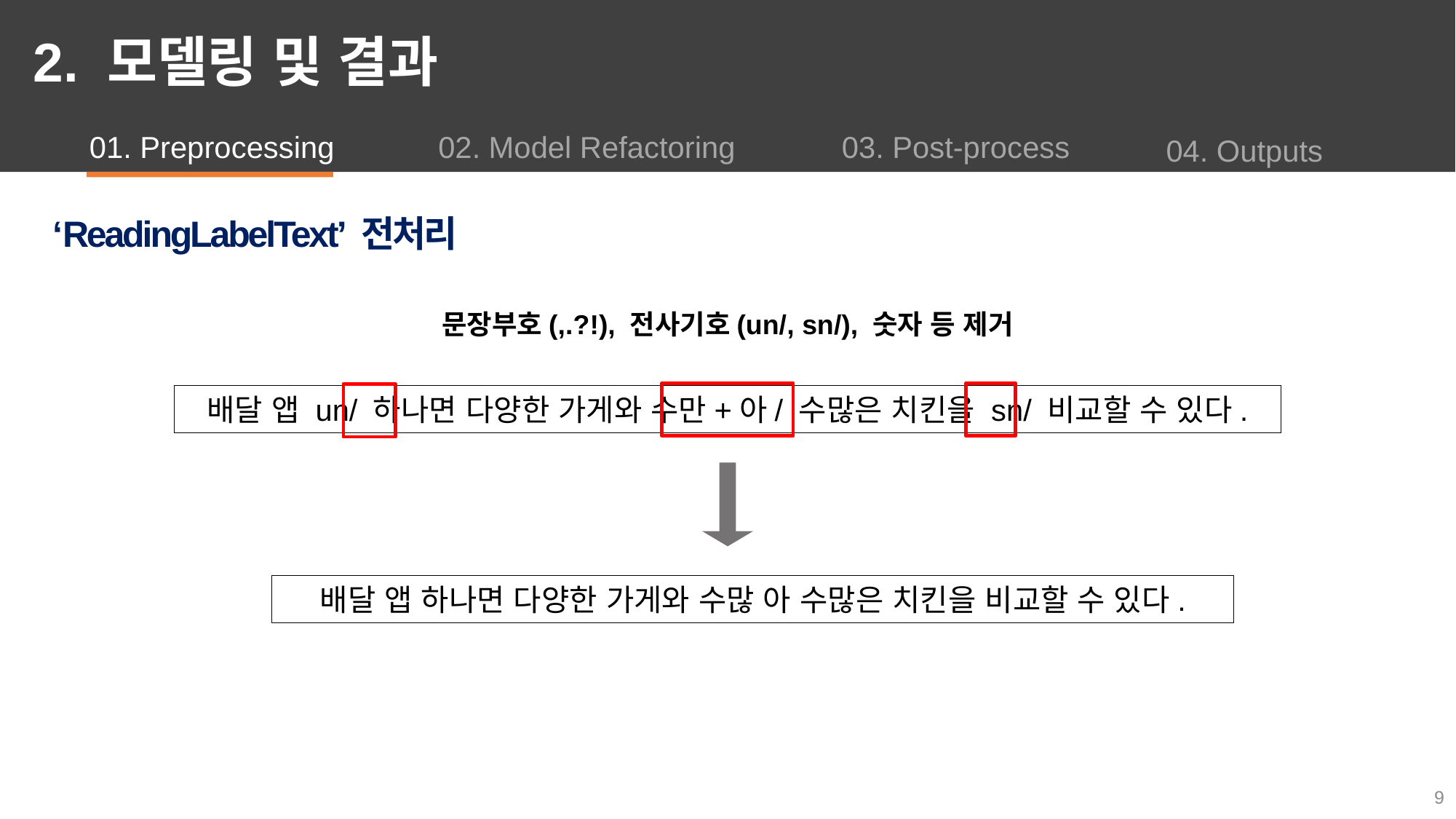

2. 모델링 및 결과
01. Preprocessing
02. Model Refactoring
03. Post-process
04. Outputs

‘ReadingLabelText’ 전처리
문장부호(,.?!), 전사기호(un/, sn/), 숫자 등 제거

배달 앱 un/ 하나면 다양한 가게와 수만+아/ 수많은 치킨을 sn/ 비교할 수 있다.

배달 앱 하나면 다양한 가게와 수많 아 수많은 치킨을 비교할 수 있다.
9